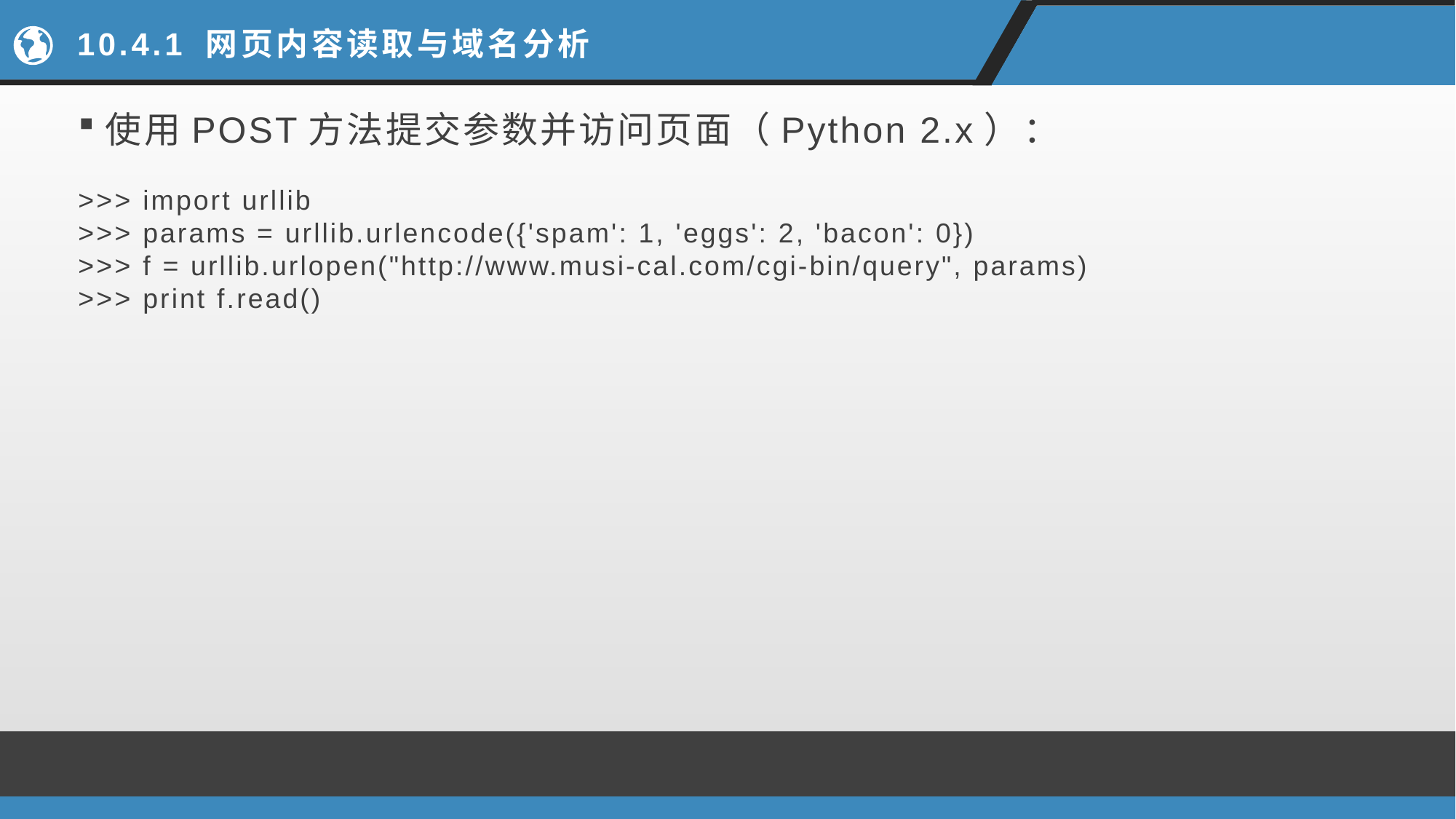

# 10.4.1 网页内容读取与域名分析

使用POST方法提交参数并访问页面（Python 2.x）：

>>> import urllib
>>> params = urllib.urlencode({'spam': 1, 'eggs': 2, 'bacon': 0})
>>> f = urllib.urlopen("http://www.musi-cal.com/cgi-bin/query", params)
>>> print f.read()